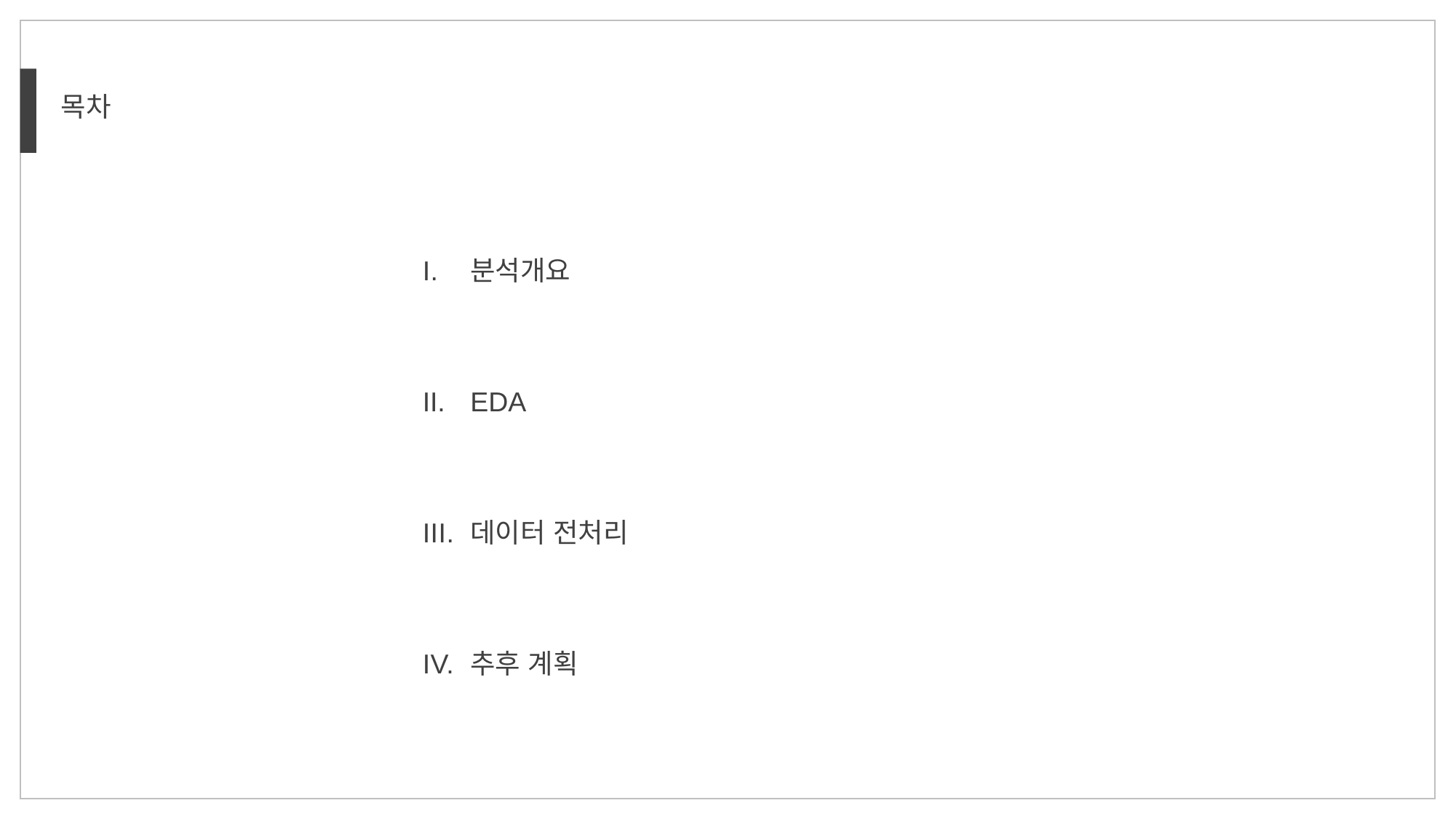

목차
분석개요

EDA

데이터 전처리

추후 계획